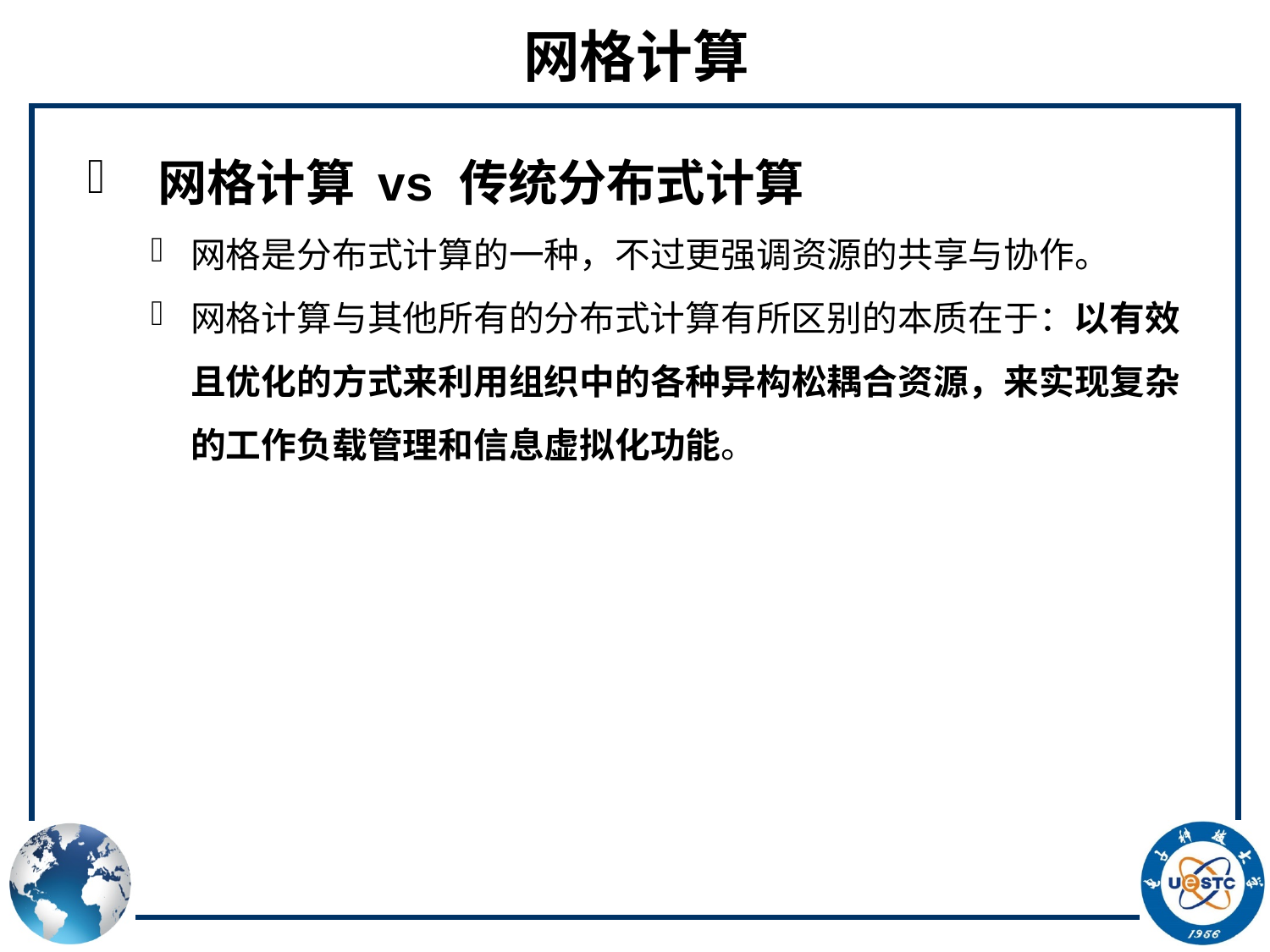

# 网格计算
 网格计算 vs 传统分布式计算
网格是分布式计算的一种，不过更强调资源的共享与协作。
网格计算与其他所有的分布式计算有所区别的本质在于：以有效且优化的方式来利用组织中的各种异构松耦合资源，来实现复杂的工作负载管理和信息虚拟化功能。